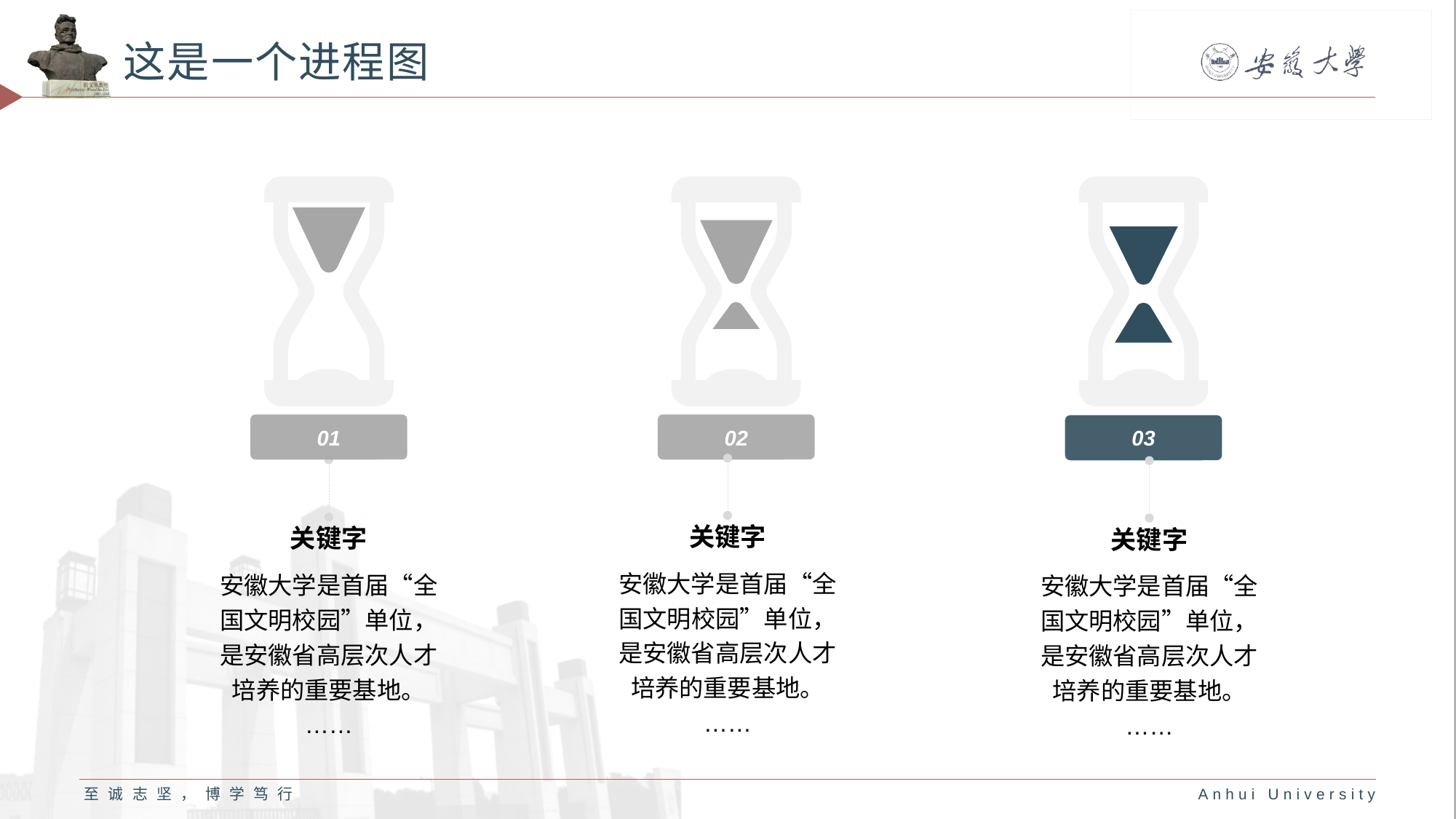

# 这是一个进程图

01

02

03
关键字
安徽大学是首届“全国文明校园”单位，是安徽省高层次人才培养的重要基地。
……
关键字
安徽大学是首届“全国文明校园”单位，是安徽省高层次人才培养的重要基地。
……
关键字
安徽大学是首届“全国文明校园”单位，是安徽省高层次人才培养的重要基地。
……